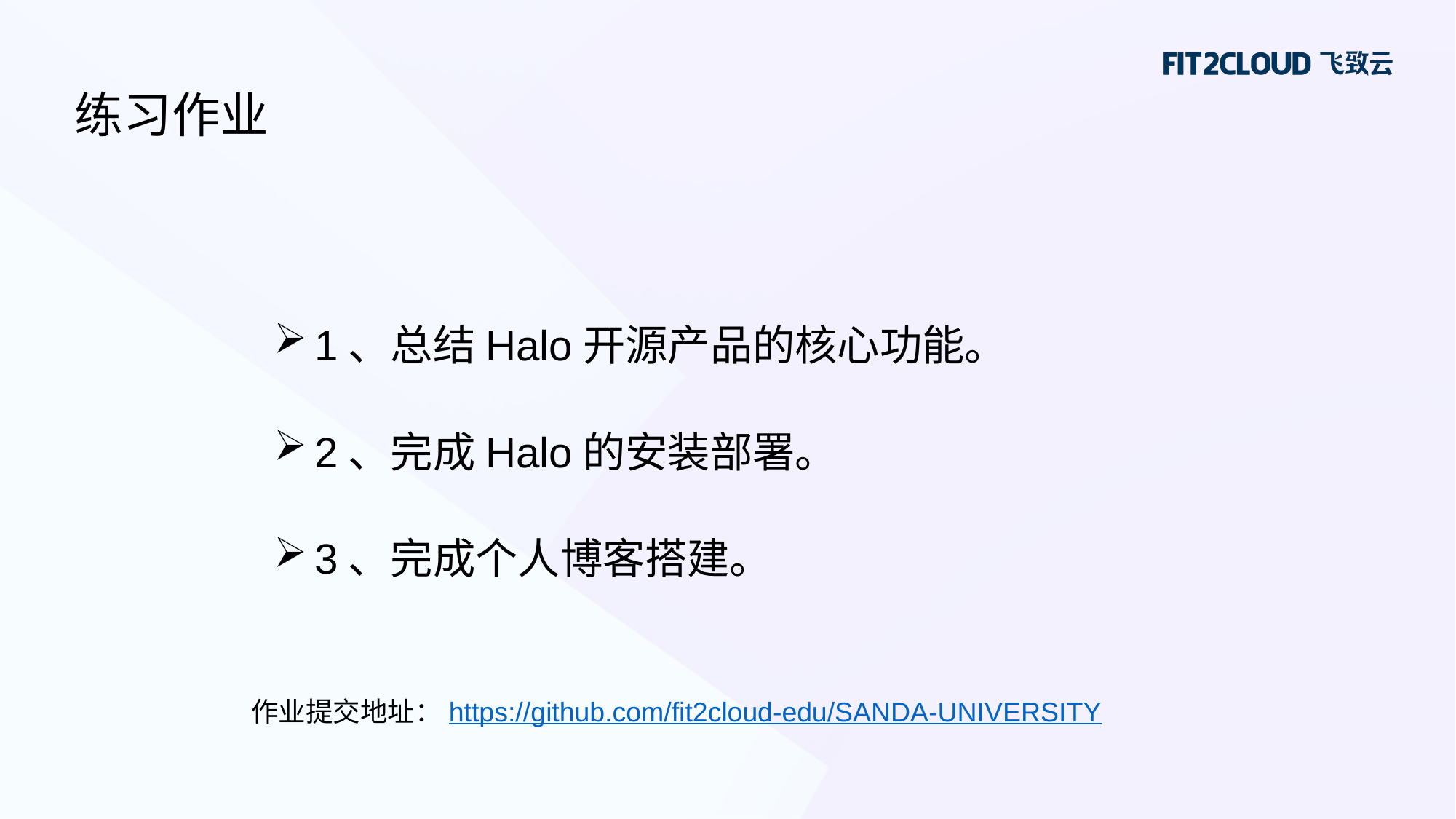

练习作业
1、总结Halo开源产品的核心功能。
2、完成Halo的安装部署。
3、完成个人博客搭建。
作业提交地址：https://github.com/fit2cloud-edu/SANDA-UNIVERSITY